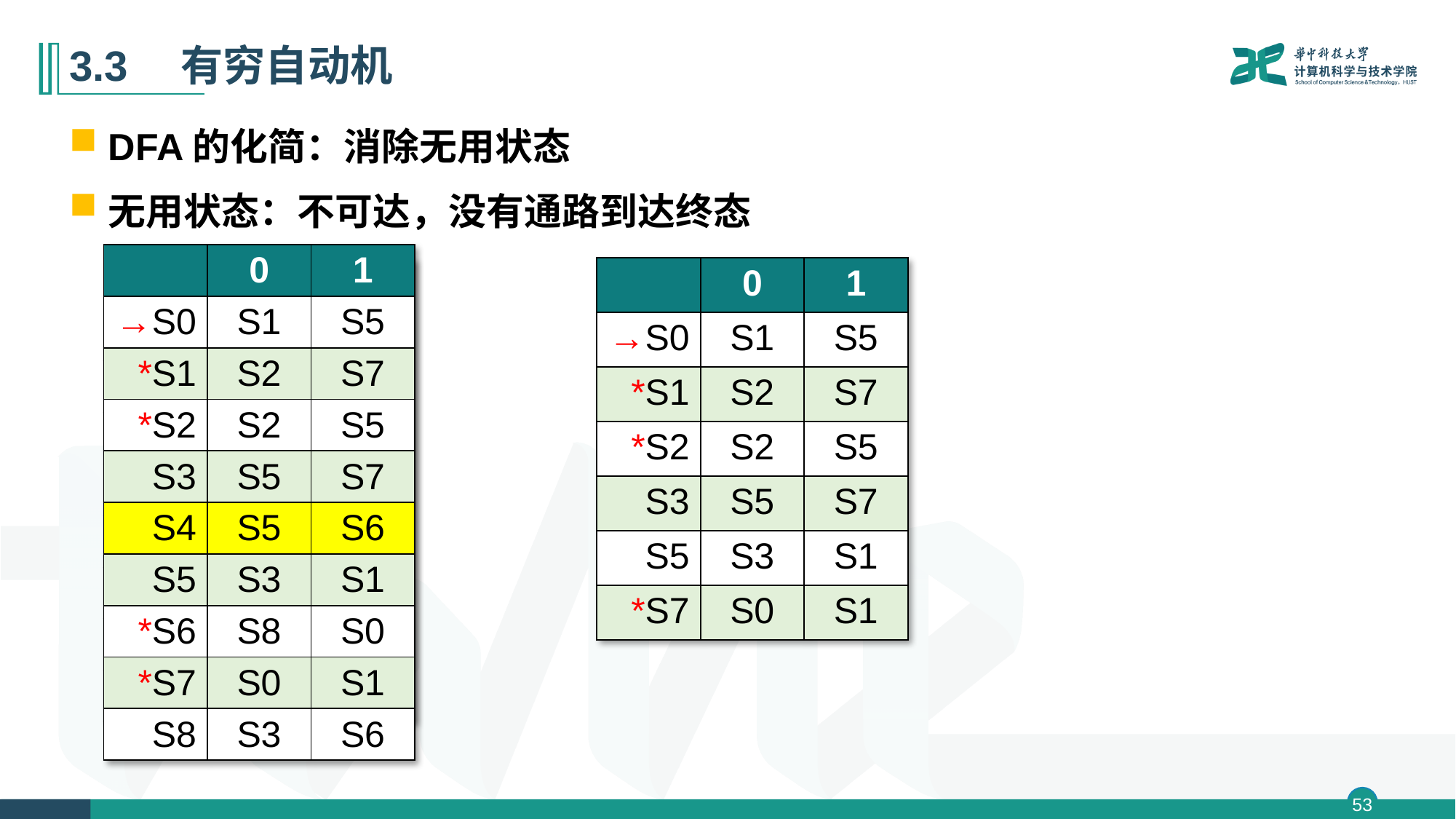

# 3.3　有穷自动机
DFA的化简：消除无用状态
无用状态：不可达，没有通路到达终态
|  | 0 | 1 |
| --- | --- | --- |
| →S0 | S1 | S5 |
| \*S1 | S2 | S7 |
| \*S2 | S2 | S5 |
| S3 | S5 | S7 |
| S4 | S5 | S6 |
| S5 | S3 | S1 |
| \*S6 | S8 | S0 |
| \*S7 | S0 | S1 |
| S8 | S3 | S6 |
|  | 0 | 1 |
| --- | --- | --- |
| →S0 | S1 | S5 |
| \*S1 | S2 | S7 |
| \*S2 | S2 | S5 |
| S3 | S5 | S7 |
| S5 | S3 | S1 |
| \*S7 | S0 | S1 |
|  | 0 | 1 |
| --- | --- | --- |
| →S0 | S1 | S5 |
| \*S1 | S2 | S7 |
| \*S2 | S2 | S5 |
| S3 | S5 | S7 |
| S5 | S3 | S1 |
| \*S6 | S8 | S0 |
| \*S7 | S0 | S1 |
| S8 | S3 | S6 |